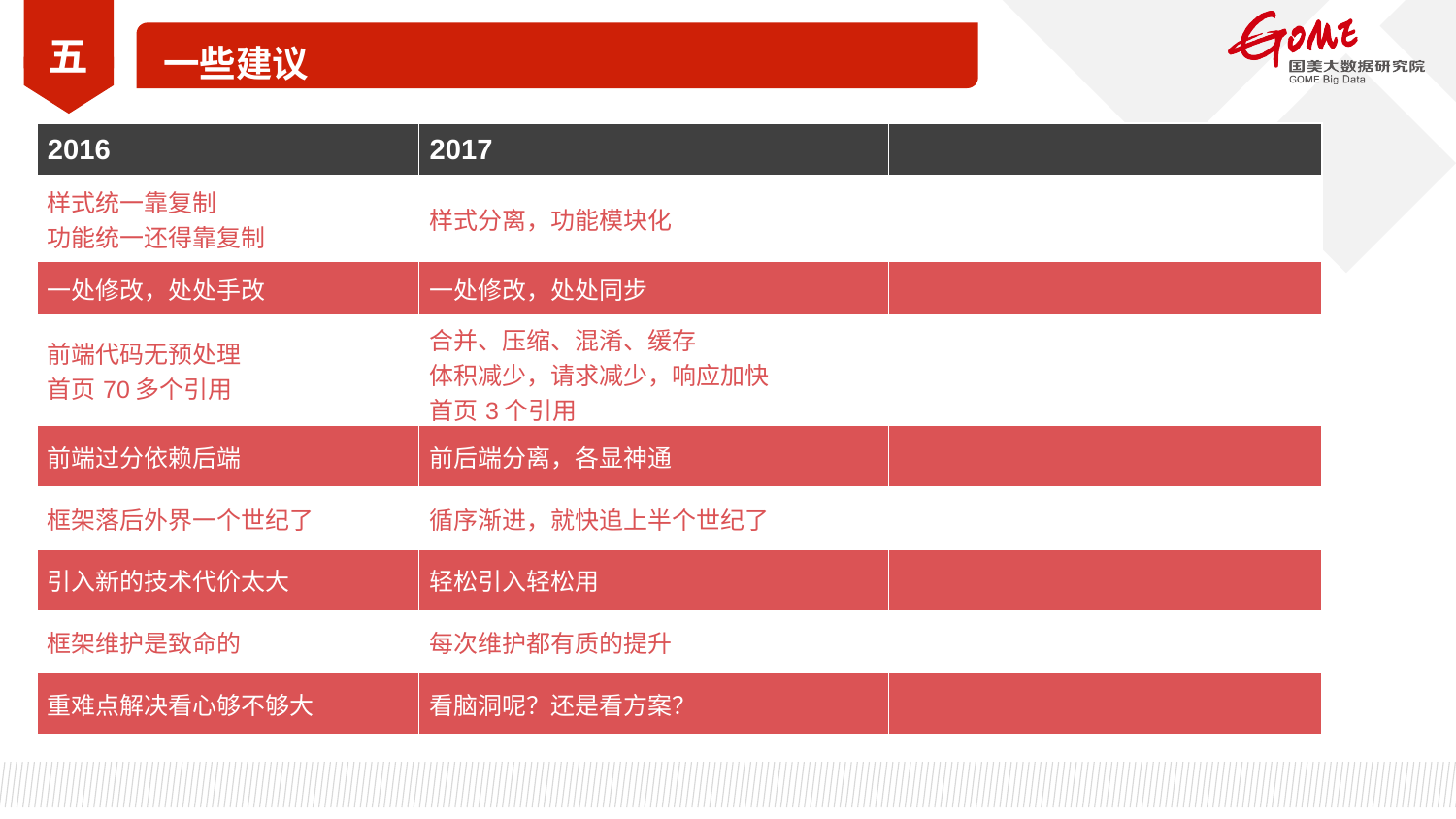

五
一些建议
| 2016 | 2017 |  |
| --- | --- | --- |
| 样式统一靠复制 功能统一还得靠复制 | 样式分离，功能模块化 |  |
| 一处修改，处处手改 | 一处修改，处处同步 |  |
| 前端代码无预处理 首页70多个引用 | 合并、压缩、混淆、缓存 体积减少，请求减少，响应加快 首页3个引用 |  |
| 前端过分依赖后端 | 前后端分离，各显神通 |  |
| 框架落后外界一个世纪了 | 循序渐进，就快追上半个世纪了 |  |
| 引入新的技术代价太大 | 轻松引入轻松用 |  |
| 框架维护是致命的 | 每次维护都有质的提升 |  |
| 重难点解决看心够不够大 | 看脑洞呢？还是看方案？ |  |